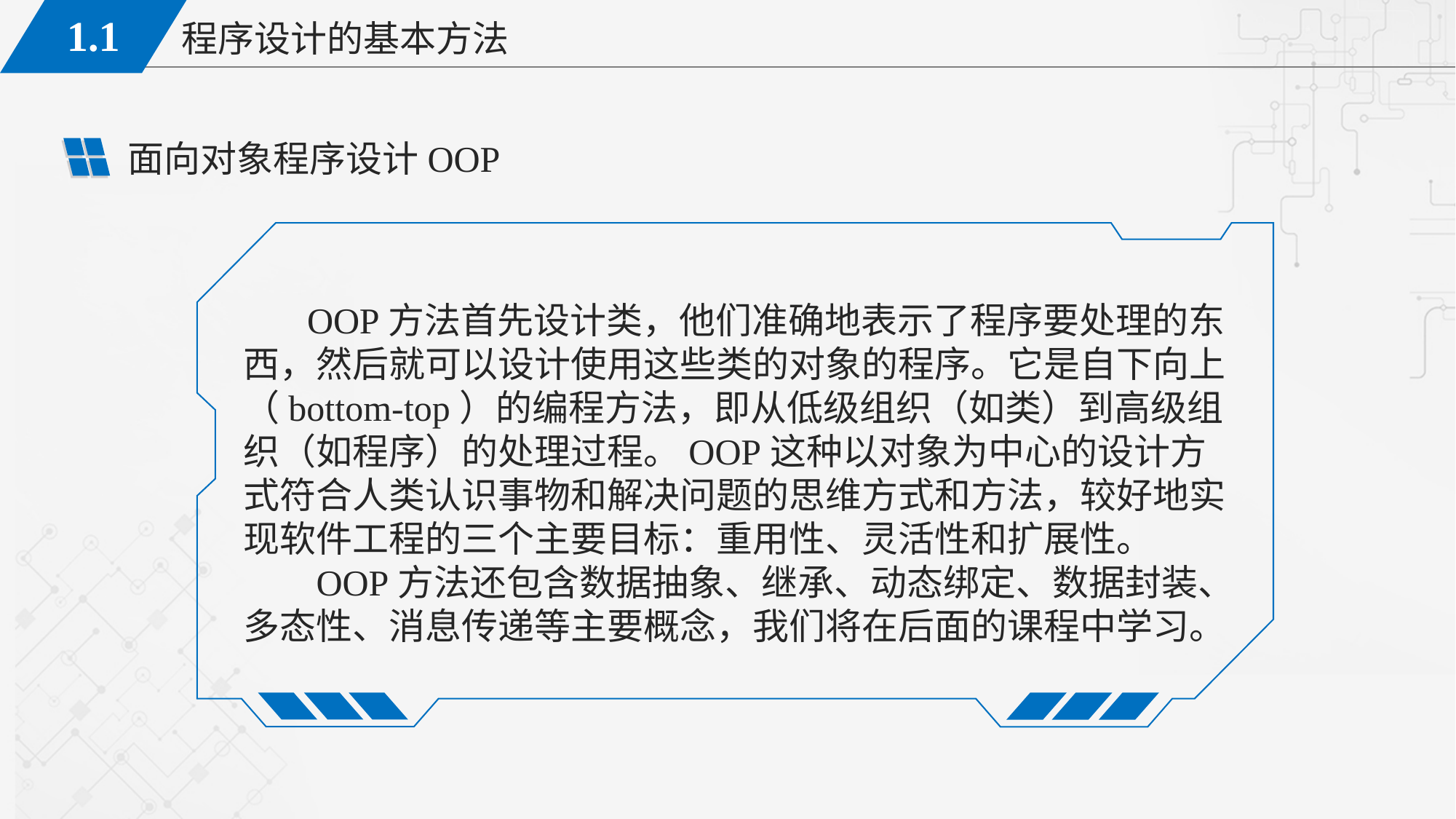

面向对象程序设计OOP

       OOP方法首先设计类，他们准确地表示了程序要处理的东西，然后就可以设计使用这些类的对象的程序。它是自下向上（bottom-top）的编程方法，即从低级组织（如类）到高级组织（如程序）的处理过程。OOP这种以对象为中心的设计方式符合人类认识事物和解决问题的思维方式和方法，较好地实现软件工程的三个主要目标：重用性、灵活性和扩展性。
        OOP方法还包含数据抽象、继承、动态绑定、数据封装、多态性、消息传递等主要概念，我们将在后面的课程中学习。